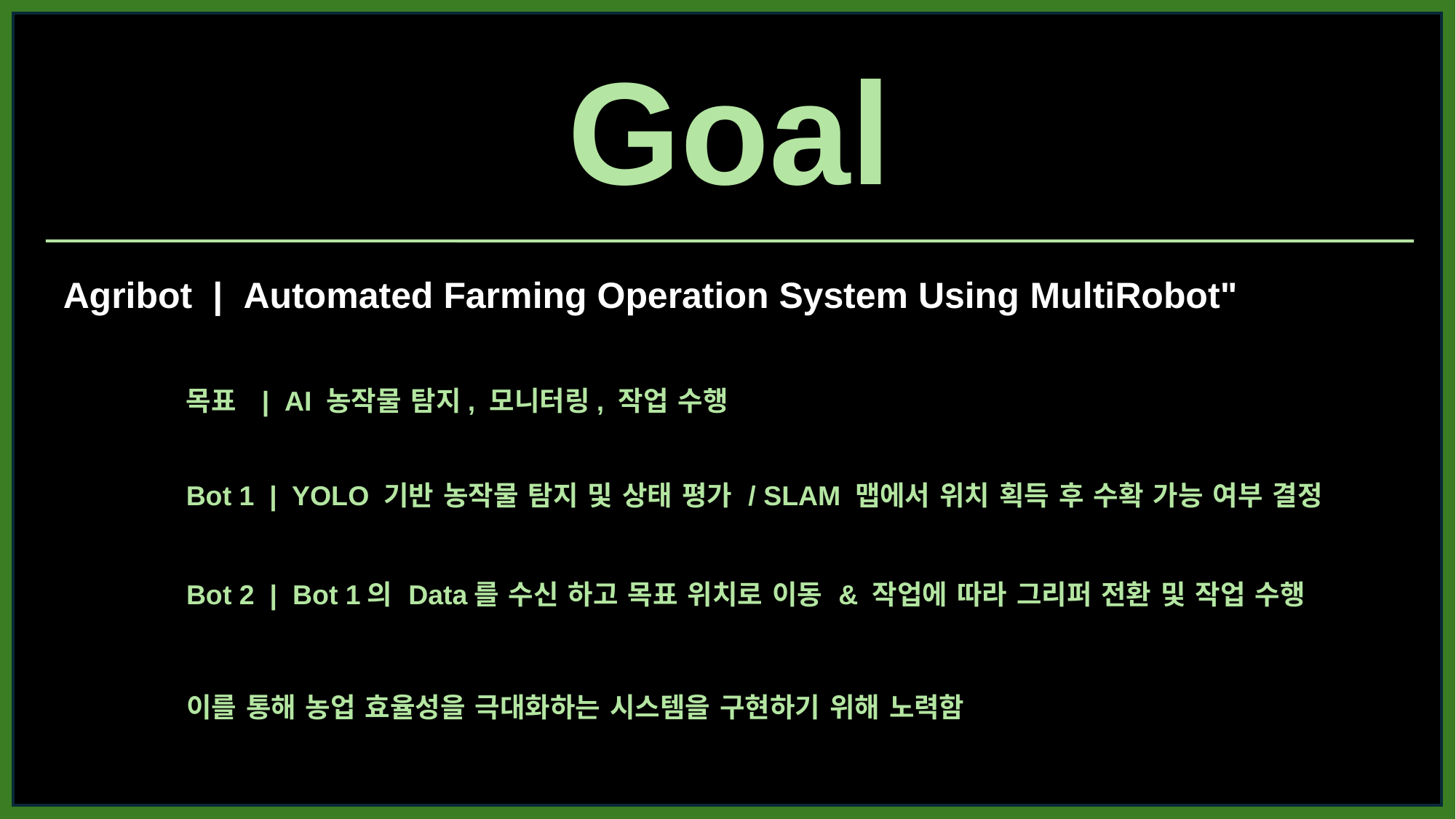

Goal

Agribot  |  Automated Farming Operation System Using MultiRobot"

☝️

✌️

 🤟ㅗㅗㅗㅗㅗㅗㅗㅗㅗㅗ

 🖖
목표  |  AI 농작물 탐지, 모니터링, 작업 수행
Bot 1  |  YOLO 기반 농작물 탐지 및 상태 평가 / SLAM 맵에서 위치 획득 후 수확 가능 여부 결정
Bot 2  |  Bot 1의 Data를 수신 하고 목표 위치로 이동 & 작업에 따라 그리퍼 전환 및 작업 수행
이를 통해 농업 효율성을 극대화하는 시스템을 구현하기 위해 노력함